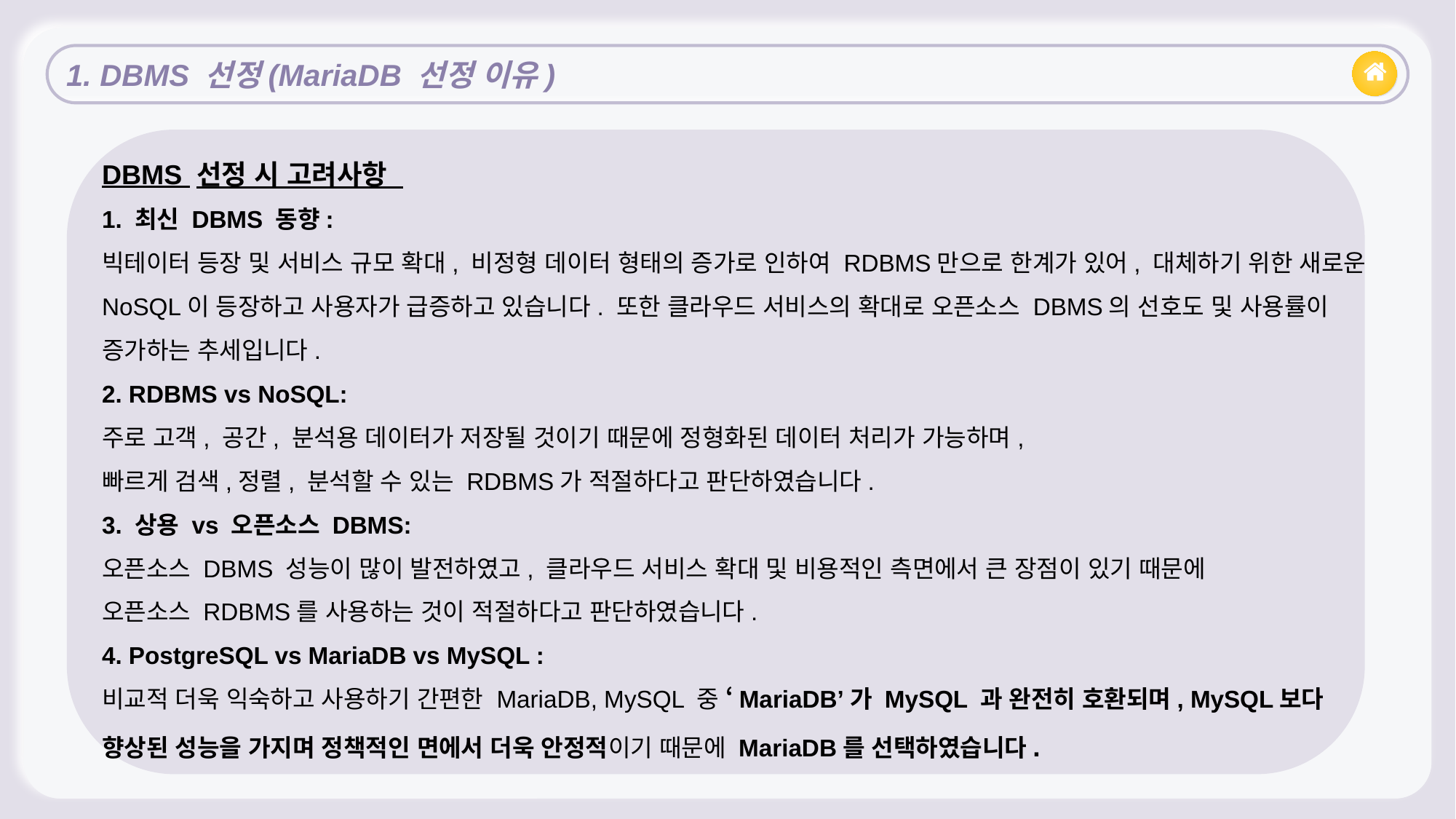

1. DBMS 선정(MariaDB 선정 이유)

DBMS 선정 시 고려사항
1. 최신 DBMS 동향:
빅테이터 등장 및 서비스 규모 확대, 비정형 데이터 형태의 증가로 인하여 RDBMS만으로 한계가 있어, 대체하기 위한 새로운 NoSQL이 등장하고 사용자가 급증하고 있습니다. 또한 클라우드 서비스의 확대로 오픈소스 DBMS의 선호도 및 사용률이 증가하는 추세입니다.
2. RDBMS vs NoSQL:
주로 고객, 공간, 분석용 데이터가 저장될 것이기 때문에 정형화된 데이터 처리가 가능하며,
빠르게 검색,정렬, 분석할 수 있는 RDBMS가 적절하다고 판단하였습니다.
3. 상용 vs 오픈소스 DBMS:
오픈소스 DBMS 성능이 많이 발전하였고, 클라우드 서비스 확대 및 비용적인 측면에서 큰 장점이 있기 때문에
오픈소스 RDBMS를 사용하는 것이 적절하다고 판단하였습니다.
4. PostgreSQL vs MariaDB vs MySQL :
비교적 더욱 익숙하고 사용하기 간편한 MariaDB, MySQL 중 ‘MariaDB’가 MySQL 과 완전히 호환되며, MySQL보다 향상된 성능을 가지며 정책적인 면에서 더욱 안정적이기 때문에 MariaDB를 선택하였습니다.